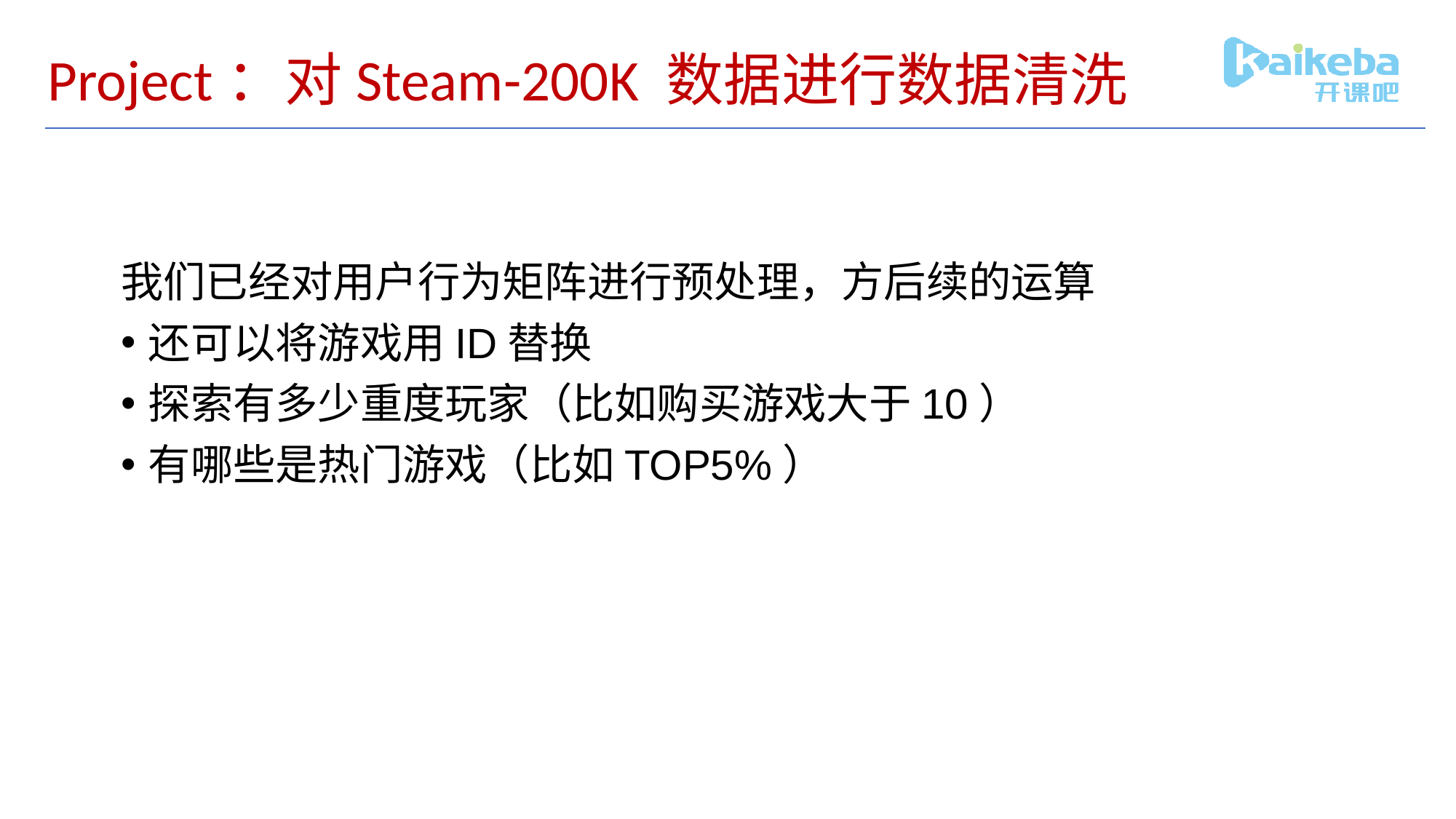

# Project：对Steam-200K 数据进行数据清洗

我们已经对用户行为矩阵进行预处理，方后续的运算
还可以将游戏用ID替换
探索有多少重度玩家（比如购买游戏大于10）
有哪些是热门游戏（比如TOP5%）